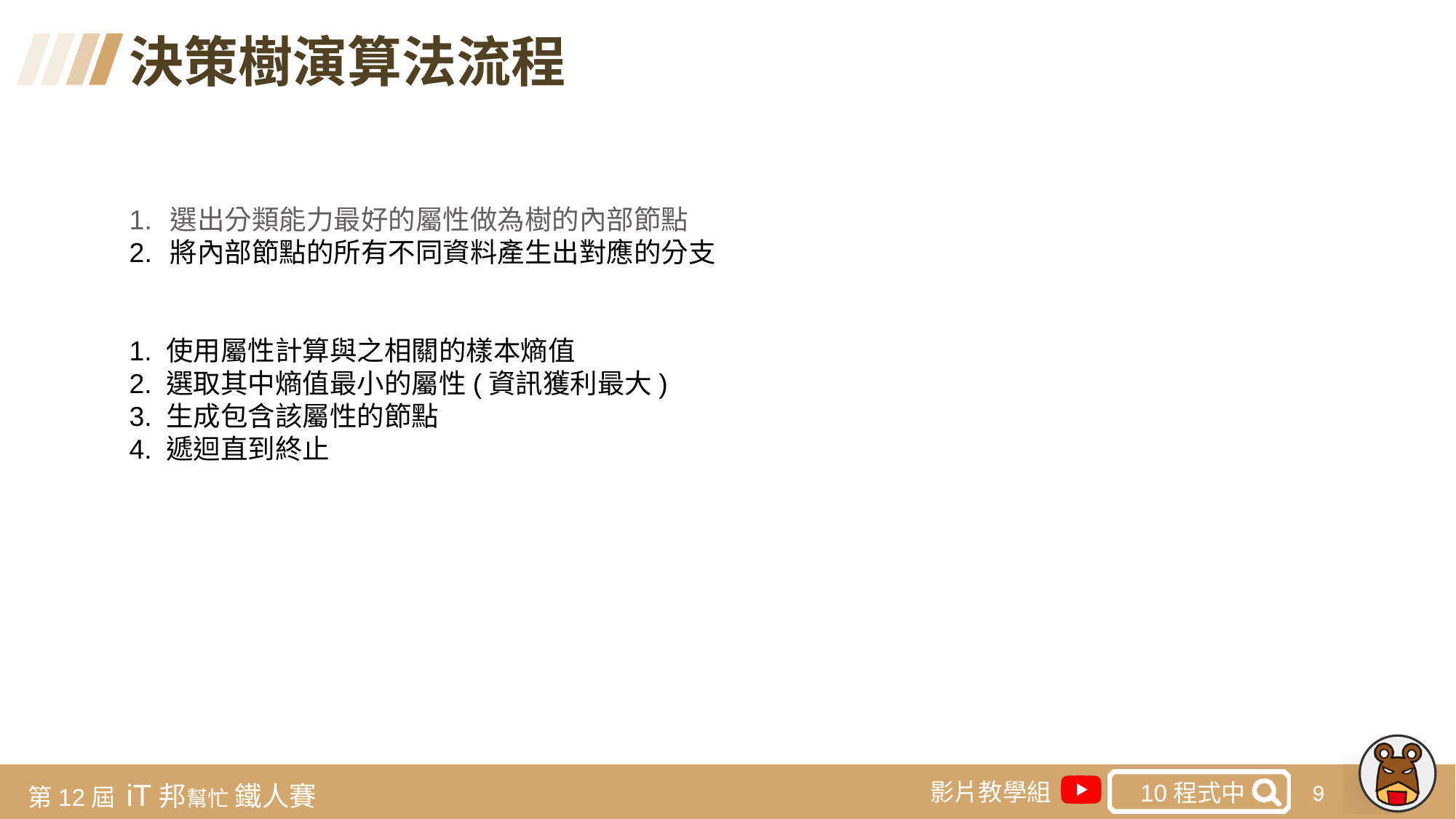

決策樹演算法流程
選出分類能力最好的屬性做為樹的內部節點
將內部節點的所有不同資料產生出對應的分支

1. 使用屬性計算與之相關的樣本熵值
2. 選取其中熵值最小的屬性(資訊獲利最大)
3. 生成包含該屬性的節點
4. 遞迴直到終止